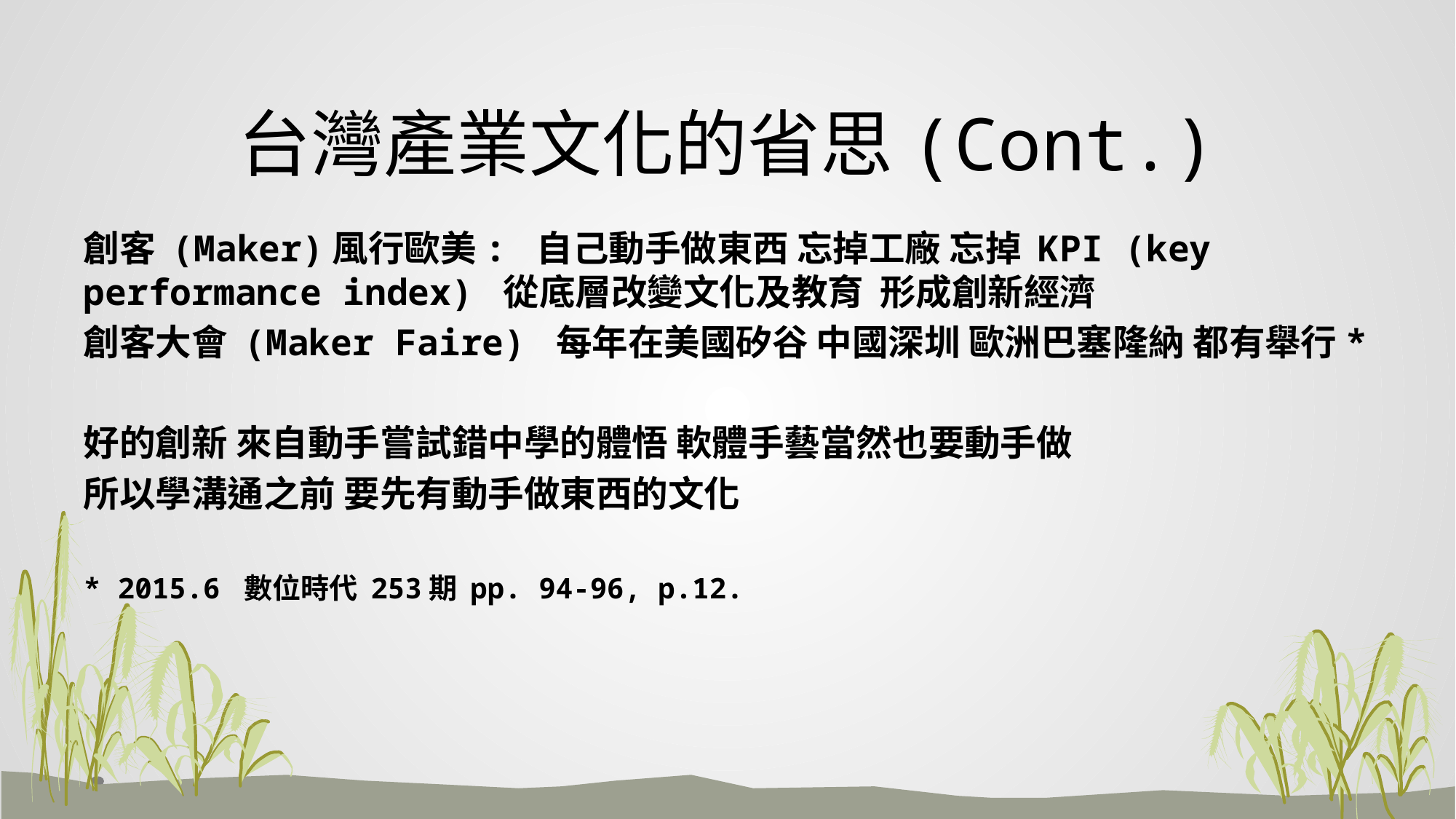

# 台灣產業文化的省思(Cont.)
創客 (Maker)風行歐美: 自己動手做東西 忘掉工廠 忘掉 KPI (key performance index) 從底層改變文化及教育  形成創新經濟
創客大會 (Maker Faire) 每年在美國矽谷 中國深圳 歐洲巴塞隆納 都有舉行*

好的創新 來自動手嘗試錯中學的體悟 軟體手藝當然也要動手做
所以學溝通之前 要先有動手做東西的文化

* 2015.6 數位時代 253期 pp. 94-96, p.12.